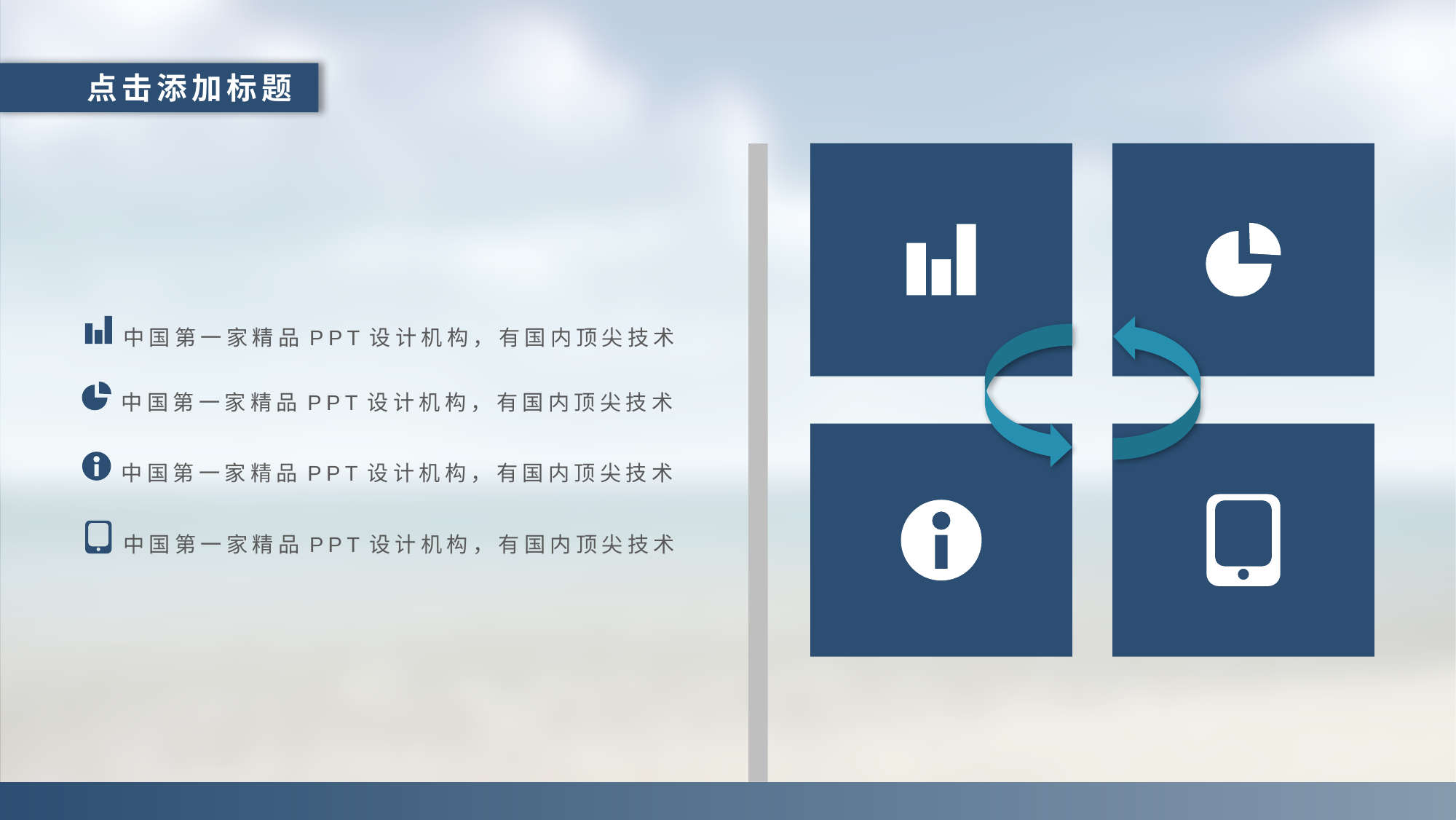

点击添加标题

中国第一家精品PPT设计机构，有国内顶尖技术

中国第一家精品PPT设计机构，有国内顶尖技术

中国第一家精品PPT设计机构，有国内顶尖技术

中国第一家精品PPT设计机构，有国内顶尖技术